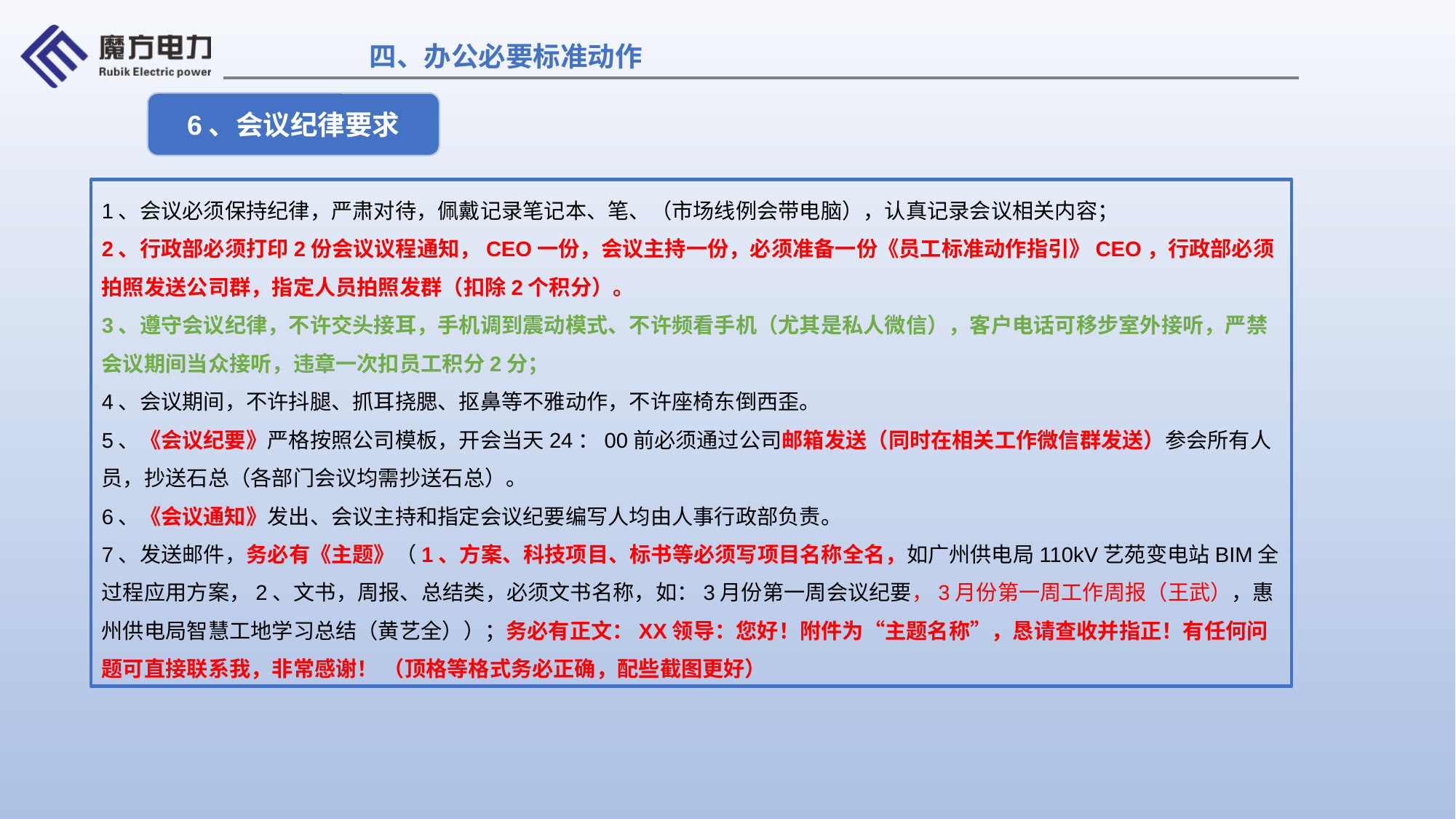

四、办公必要标准动作
6、会议纪律要求
1、会议必须保持纪律，严肃对待，佩戴记录笔记本、笔、（市场线例会带电脑），认真记录会议相关内容；
2、行政部必须打印2份会议议程通知，CEO一份，会议主持一份，必须准备一份《员工标准动作指引》CEO，行政部必须拍照发送公司群，指定人员拍照发群（扣除2个积分）。
3、遵守会议纪律，不许交头接耳，手机调到震动模式、不许频看手机（尤其是私人微信），客户电话可移步室外接听，严禁会议期间当众接听，违章一次扣员工积分2分；
4、会议期间，不许抖腿、抓耳挠腮、抠鼻等不雅动作，不许座椅东倒西歪。
5、《会议纪要》严格按照公司模板，开会当天24：00前必须通过公司邮箱发送（同时在相关工作微信群发送）参会所有人员，抄送石总（各部门会议均需抄送石总）。
6、《会议通知》发出、会议主持和指定会议纪要编写人均由人事行政部负责。
7、发送邮件，务必有《主题》（1、方案、科技项目、标书等必须写项目名称全名，如广州供电局110kV艺苑变电站BIM全过程应用方案，2、文书，周报、总结类，必须文书名称，如：3月份第一周会议纪要，3月份第一周工作周报（王武），惠州供电局智慧工地学习总结（黄艺全））；务必有正文：XX领导：您好！附件为“主题名称”，恳请查收并指正！有任何问题可直接联系我，非常感谢！ （顶格等格式务必正确，配些截图更好）